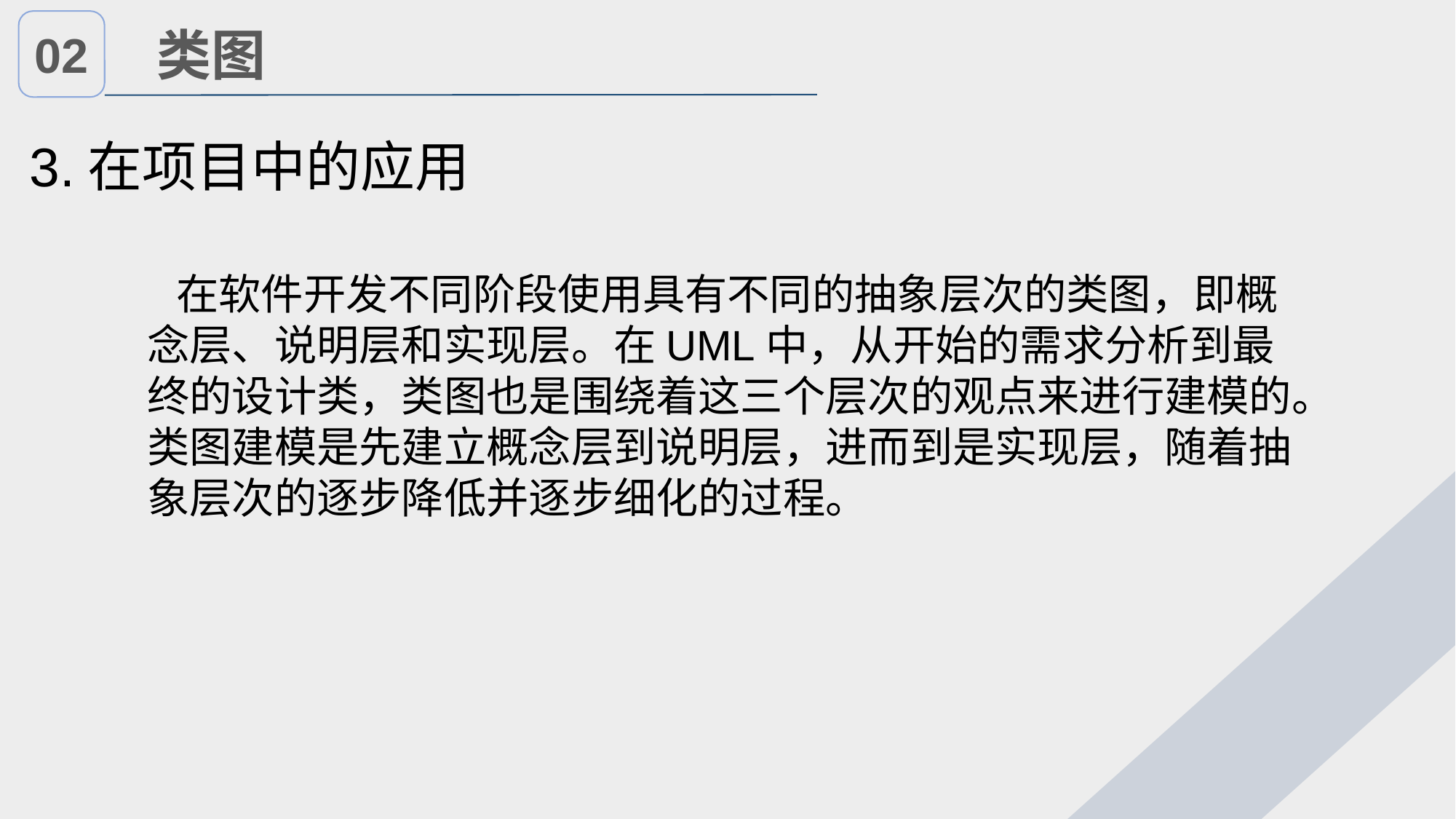

02
类图
3.在项目中的应用
  在软件开发不同阶段使用具有不同的抽象层次的类图，即概念层、说明层和实现层。在UML中，从开始的需求分析到最终的设计类，类图也是围绕着这三个层次的观点来进行建模的。类图建模是先建立概念层到说明层，进而到是实现层，随着抽象层次的逐步降低并逐步细化的过程。